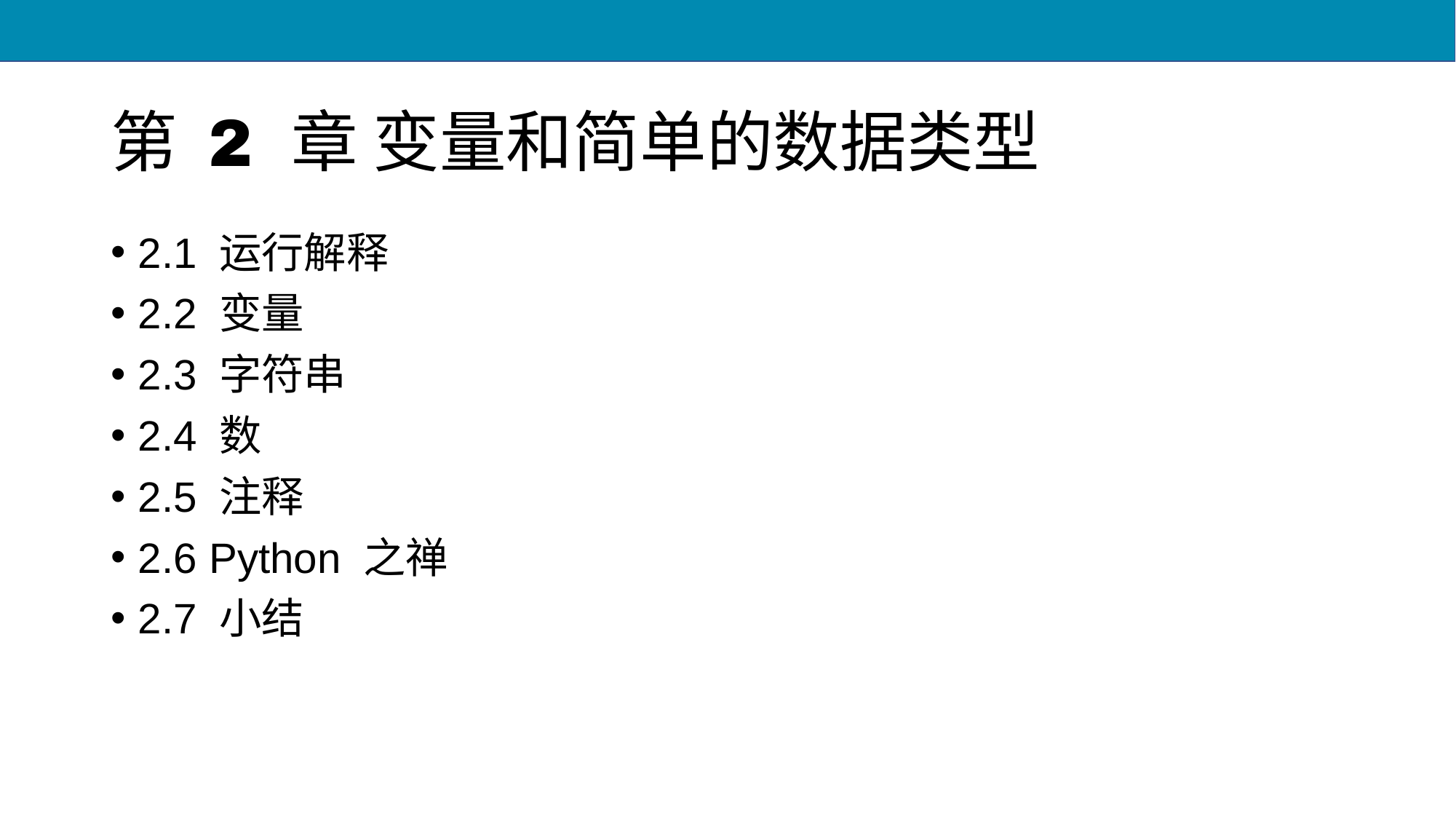

# 第 2 章 变量和简单的数据类型
2.1 运行解释
2.2 变量
2.3 字符串
2.4 数
2.5 注释
2.6 Python 之禅
2.7 小结